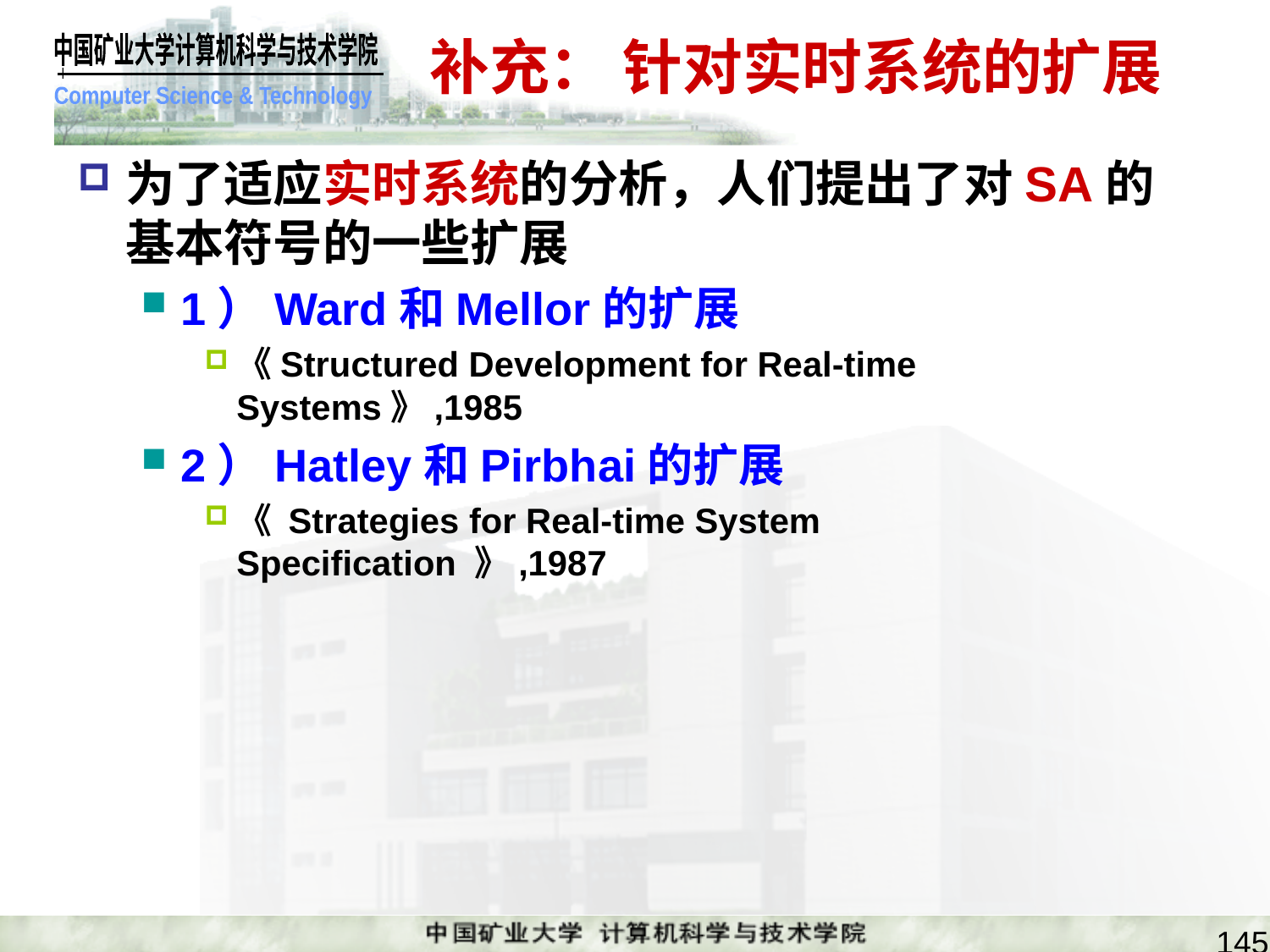

# 补充： 针对实时系统的扩展
为了适应实时系统的分析，人们提出了对SA的基本符号的一些扩展
1）Ward和Mellor的扩展
《Structured Development for Real-time Systems》,1985
2）Hatley和Pirbhai的扩展
《 Strategies for Real-time System Specification 》,1987
145